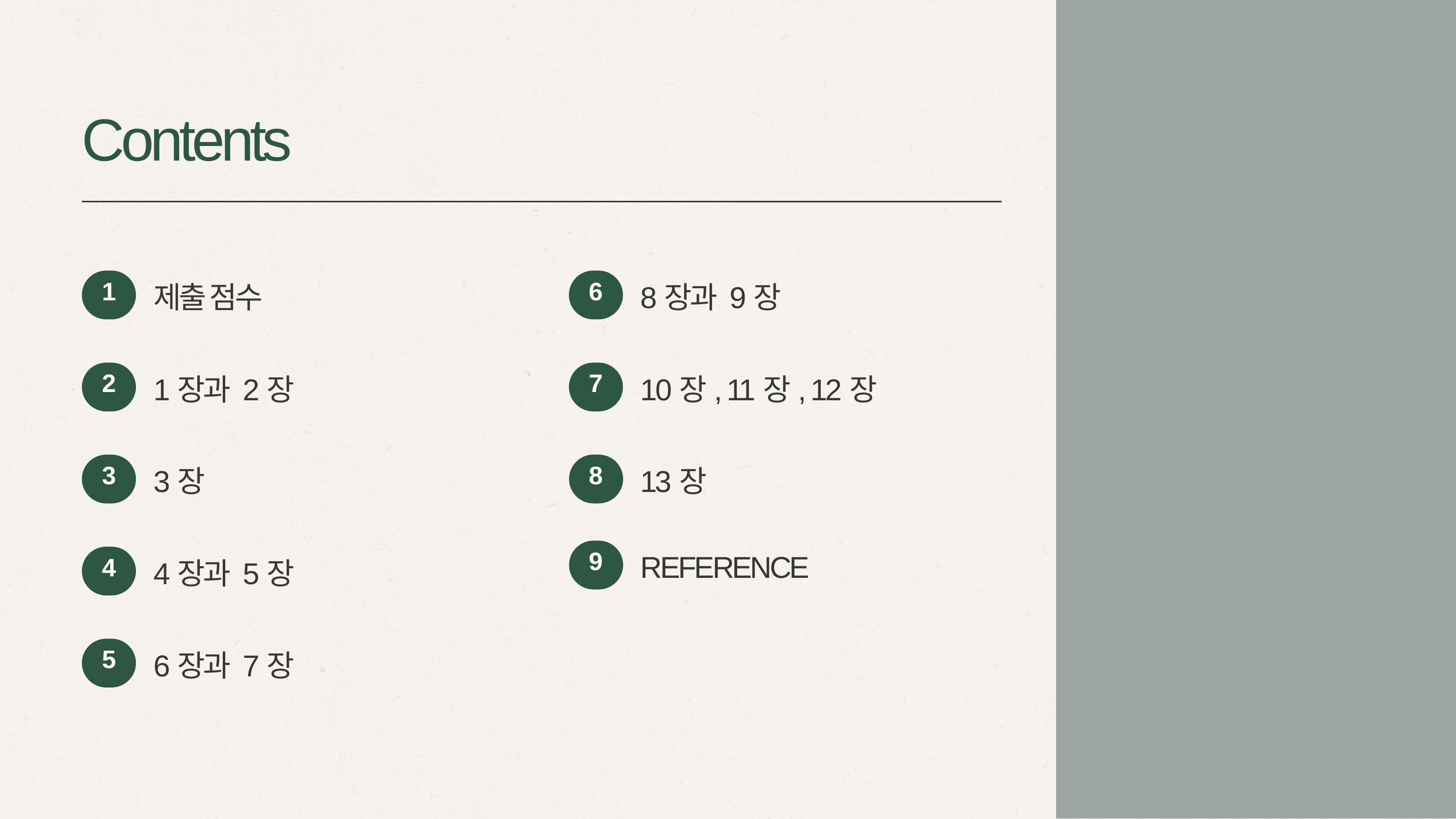

Contents

1

6
제출 점수
8장과 9장

7

2
10장, 11장, 12장
1장과 2장

8

3
13장
3장

9
REFERENCE

4
4장과 5장

5
6장과 7장